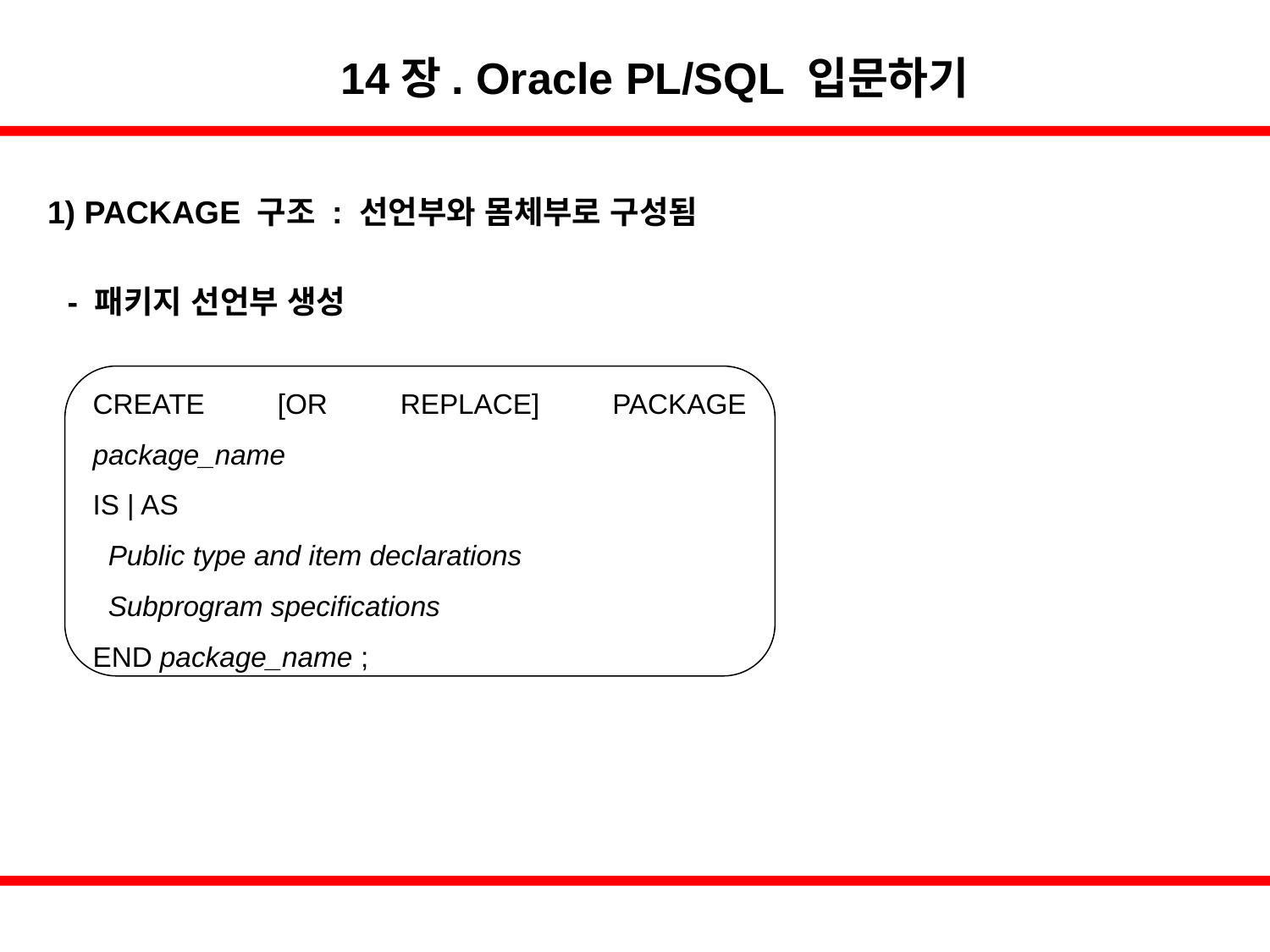

14장. Oracle PL/SQL 입문하기

1) PACKAGE 구조 : 선언부와 몸체부로 구성됨
- 패키지 선언부 생성
CREATE [OR REPLACE] PACKAGE package_name
IS | AS
  Public type and item declarations
  Subprogram specifications
END package_name ;